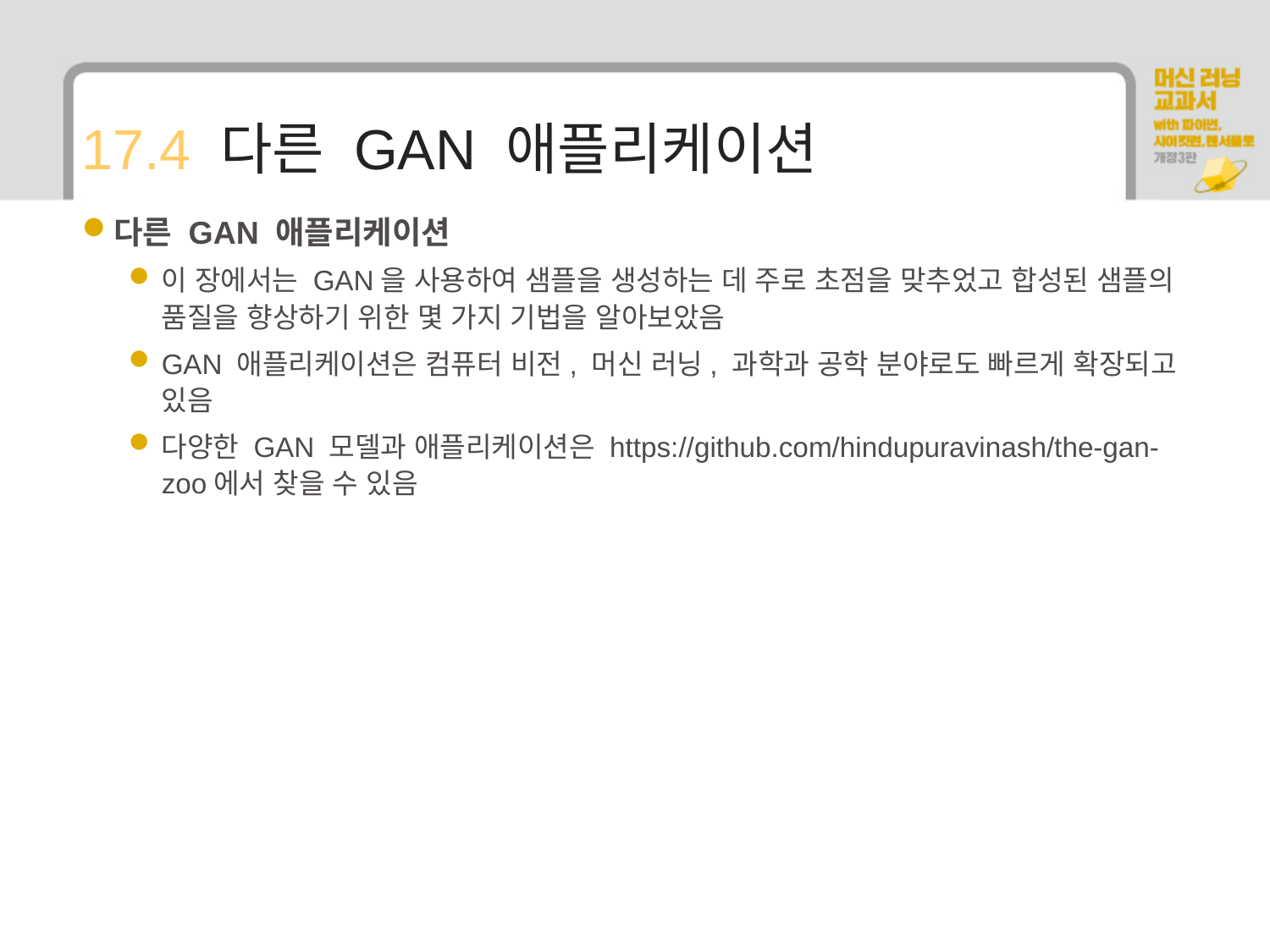

# 17.4 다른 GAN 애플리케이션
다른 GAN 애플리케이션
이 장에서는 GAN을 사용하여 샘플을 생성하는 데 주로 초점을 맞추었고 합성된 샘플의 품질을 향상하기 위한 몇 가지 기법을 알아보았음
GAN 애플리케이션은 컴퓨터 비전, 머신 러닝, 과학과 공학 분야로도 빠르게 확장되고 있음
다양한 GAN 모델과 애플리케이션은 https://github.com/hindupuravinash/the-gan-zoo에서 찾을 수 있음